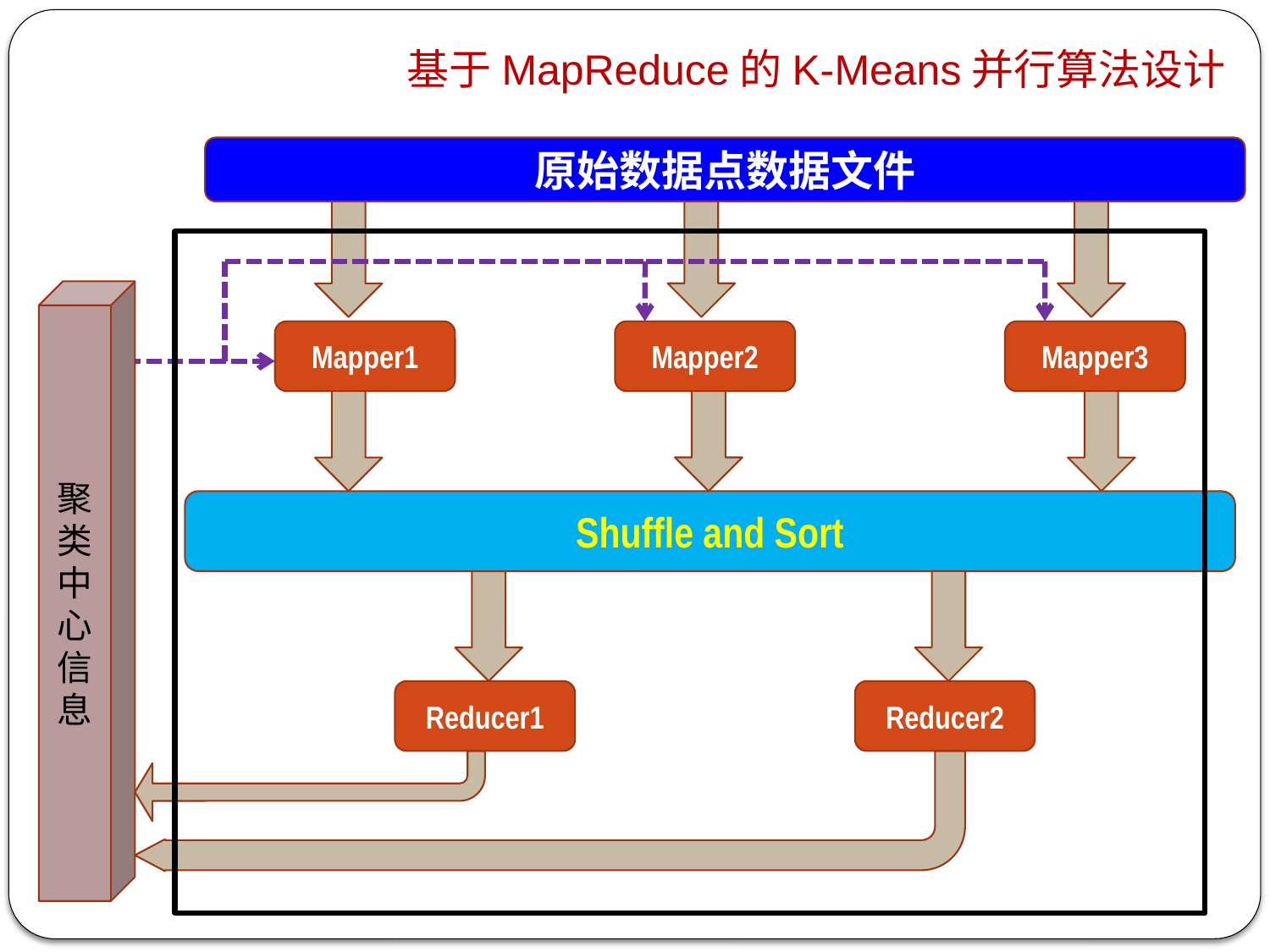

基于MapReduce的K-Means并行算法设计
原始数据点数据文件

聚类中心信息
Mapper1
Mapper2
Mapper3

Shuffle and Sort

Reducer1
Reducer2